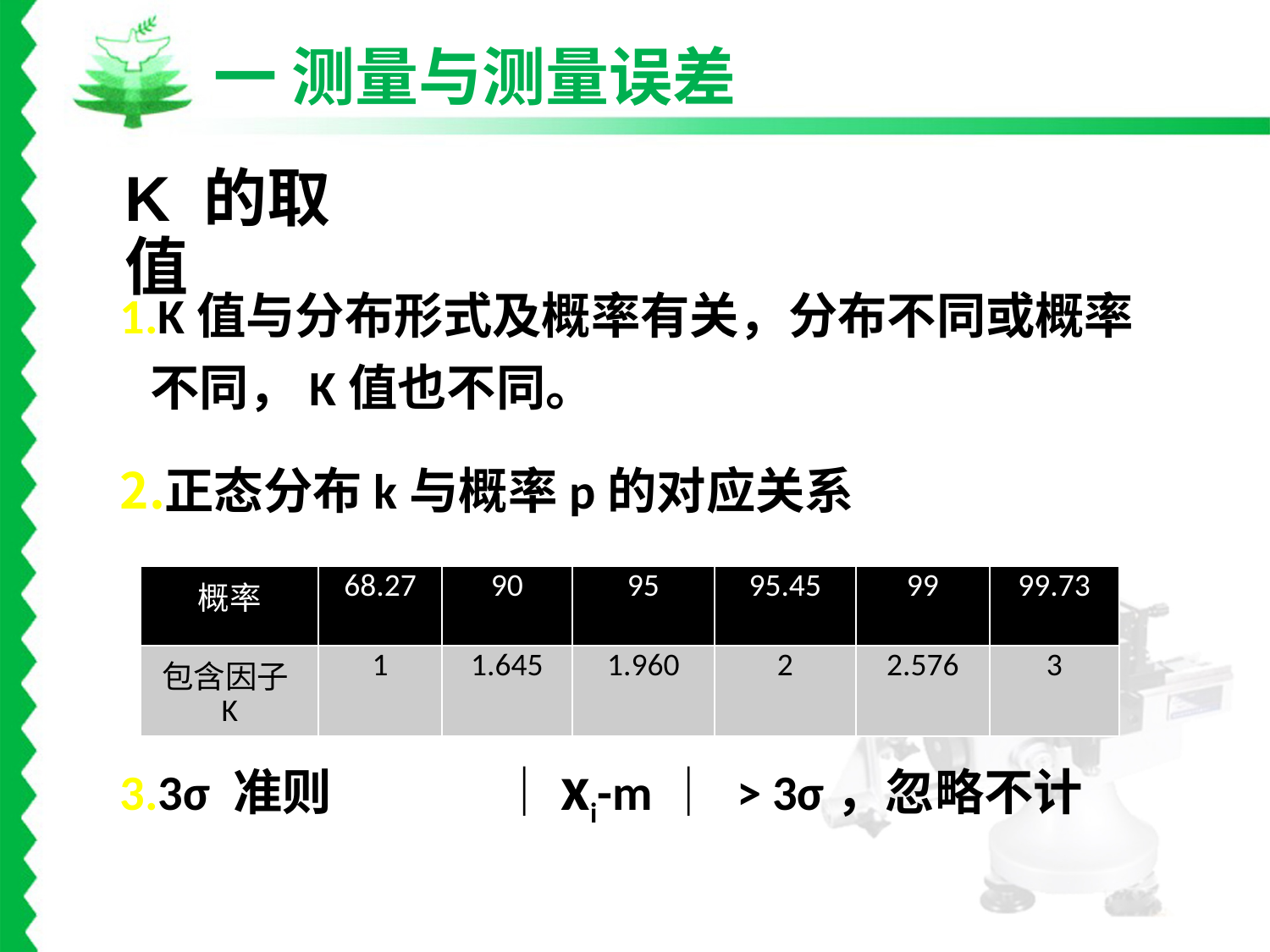

一 测量与测量误差
K 的取值
K值与分布形式及概率有关，分布不同或概率不同，K值也不同。
正态分布k与概率p的对应关系

3σ 准则               ｜xi-m｜ > 3σ，忽略不计
| 概率 | 68.27 | 90 | 95 | 95.45 | 99 | 99.73 |
| --- | --- | --- | --- | --- | --- | --- |
| 包含因子K | 1 | 1.645 | 1.960 | 2 | 2.576 | 3 |